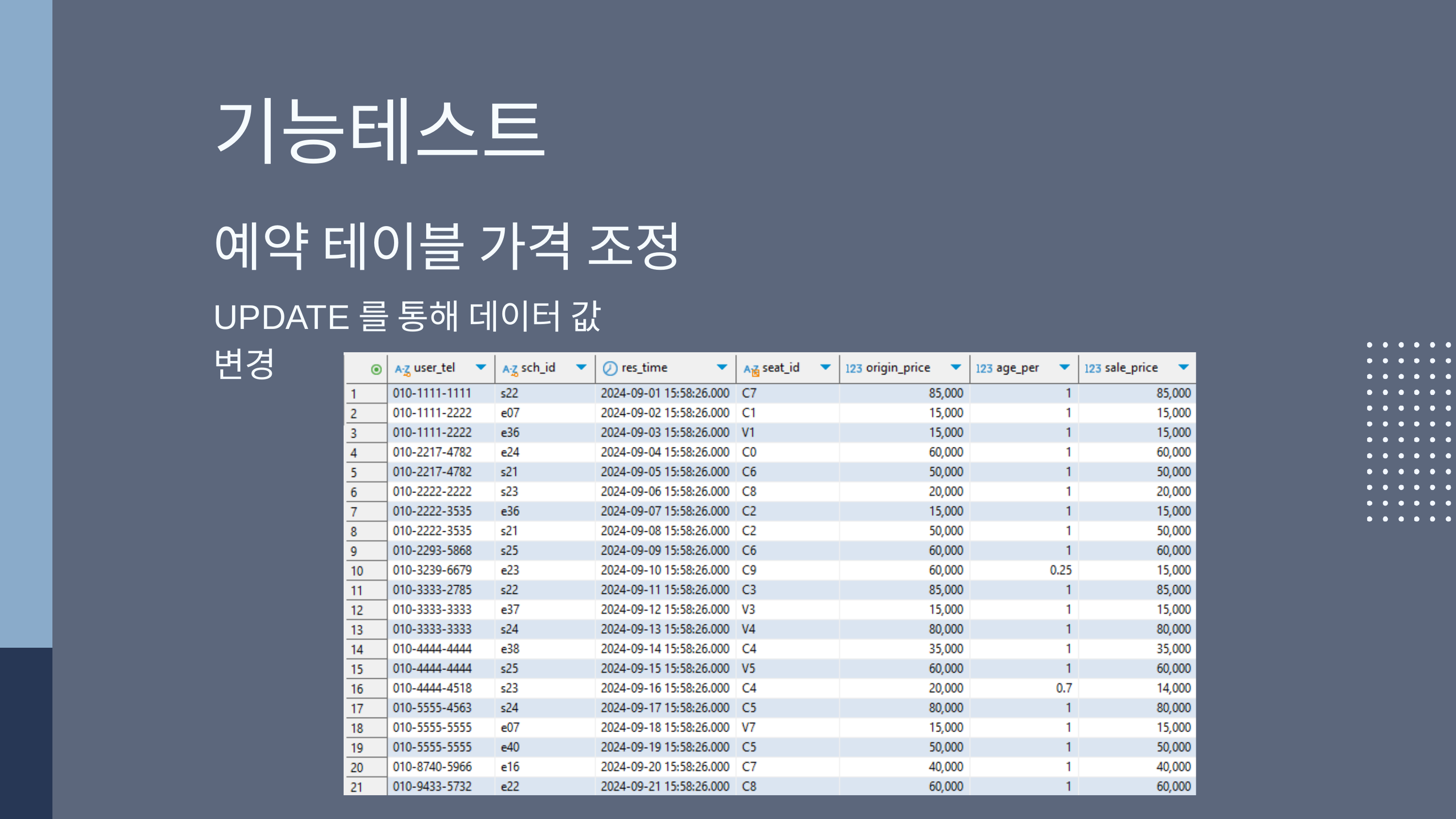

기능테스트
예약 테이블 가격 조정
UPDATE를 통해 데이터 값 변경